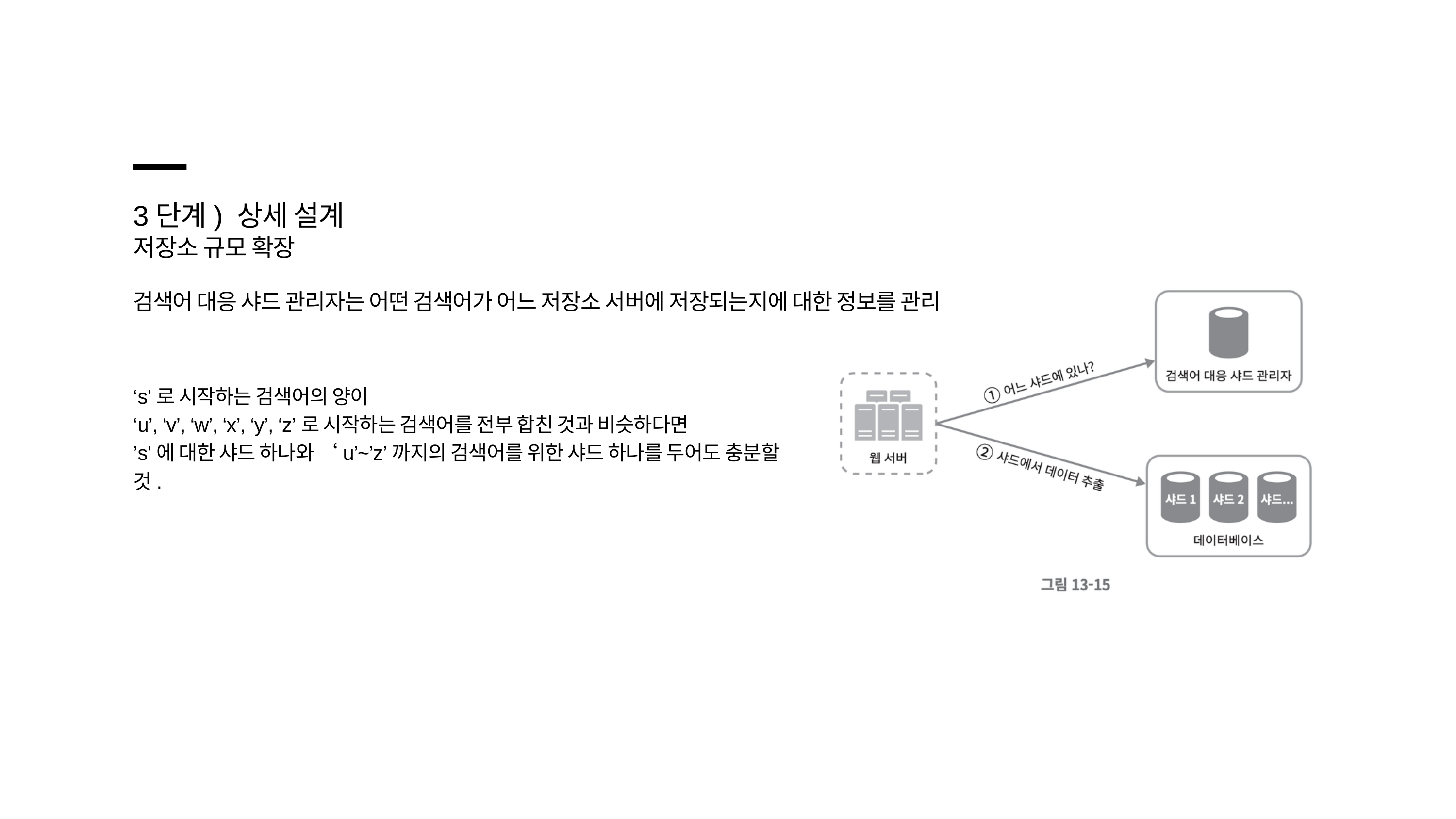

3단계) 상세 설계
저장소 규모 확장

검색어 대응 샤드 관리자는 어떤 검색어가 어느 저장소 서버에 저장되는지에 대한 정보를 관리
‘s’로 시작하는 검색어의 양이
‘u’, ‘v’, ‘w’, ‘x’, ‘y’, ‘z’로 시작하는 검색어를 전부 합친 것과 비슷하다면
’s’에 대한 샤드 하나와 ‘u’~’z’까지의 검색어를 위한 샤드 하나를 두어도 충분할 것.